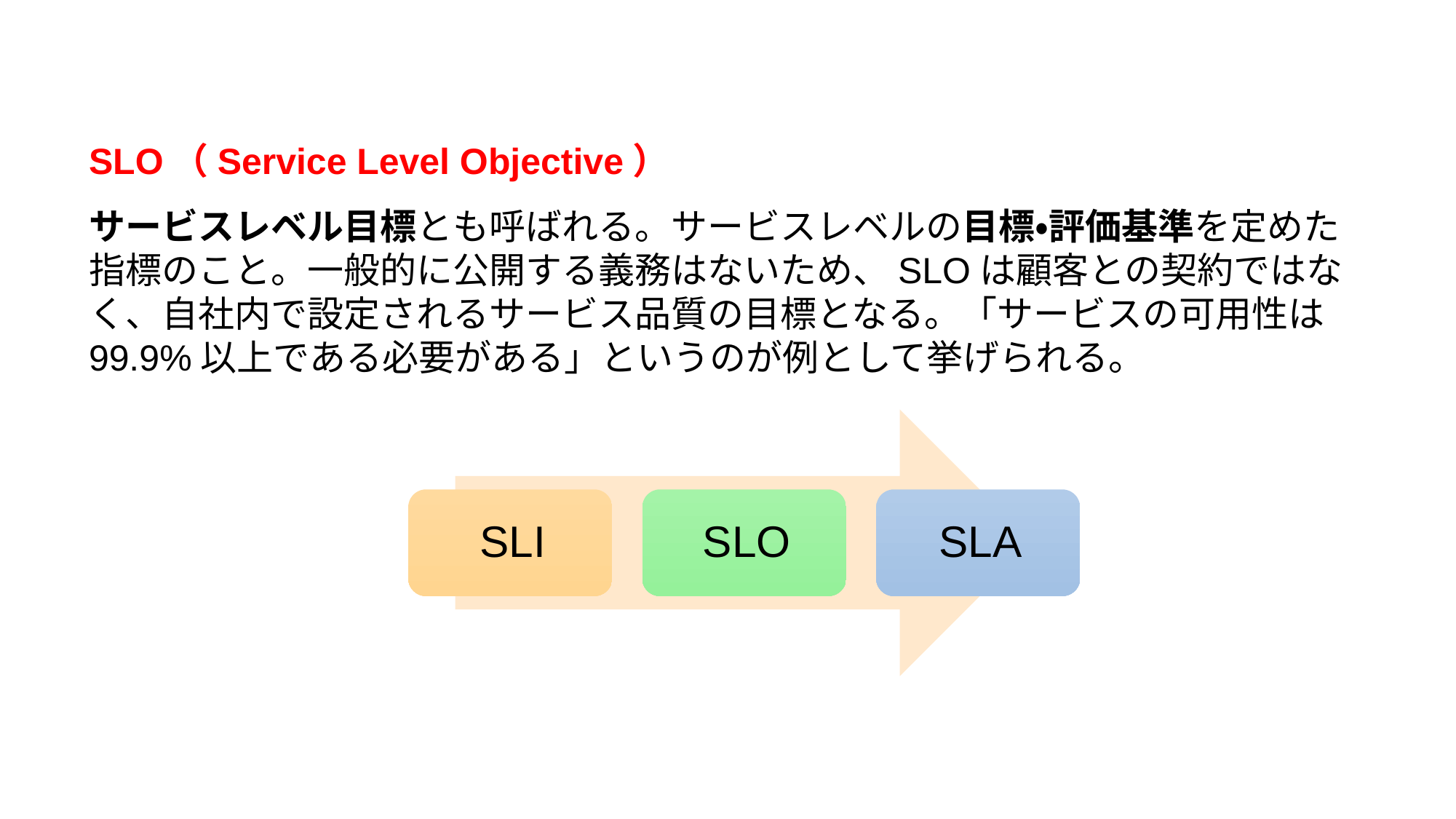

SLO（Service Level Objective）

サービスレベル目標とも呼ばれる。サービスレベルの目標・評価基準を定めた指標のこと。一般的に公開する義務はないため、SLOは顧客との契約ではなく、自社内で設定されるサービス品質の目標となる。「サービスの可用性は99.9%以上である必要がある」というのが例として挙げられる。
SLI
SLO
SLA